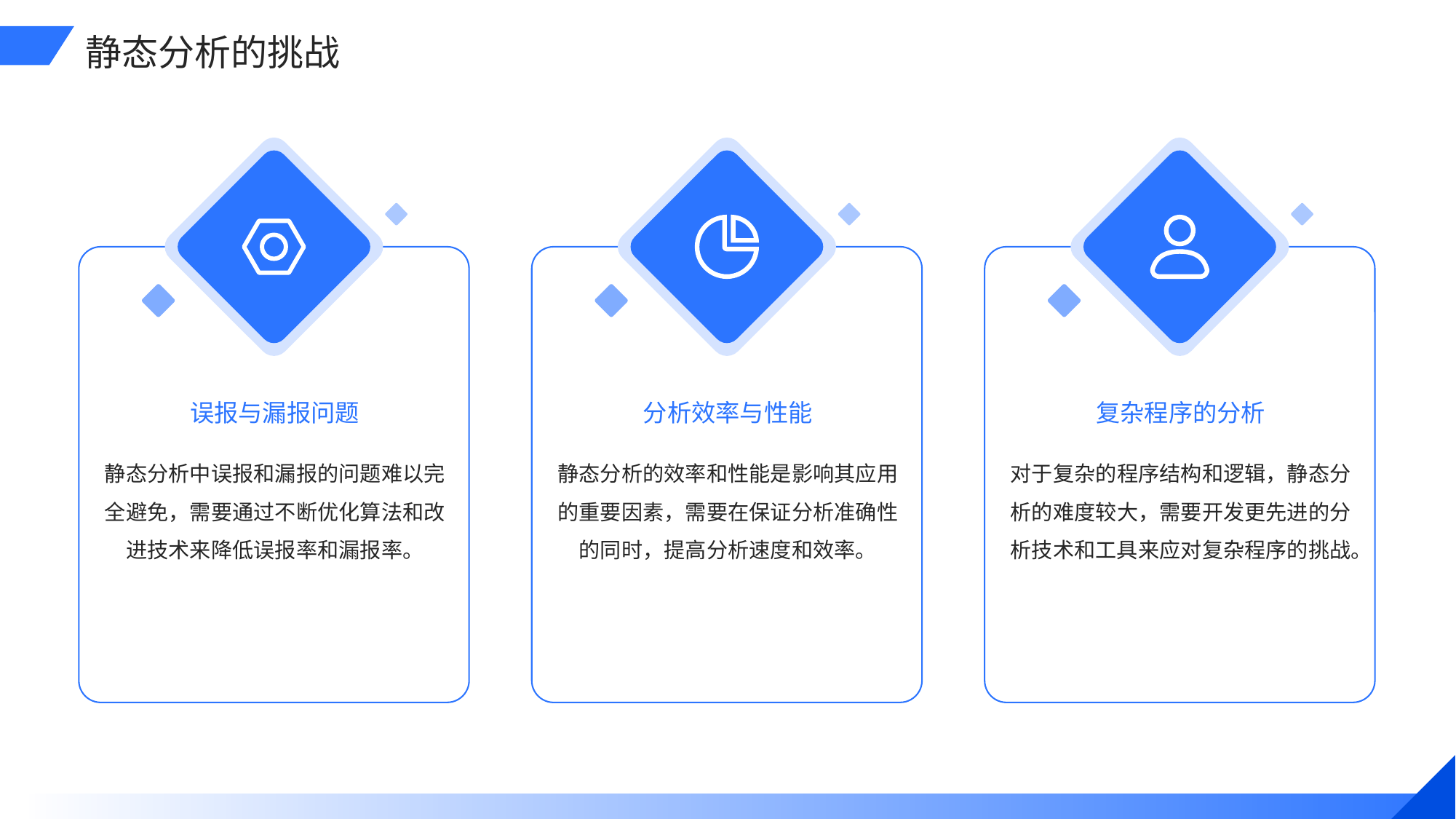

静态分析的挑战

误报与漏报问题
分析效率与性能
复杂程序的分析
静态分析中误报和漏报的问题难以完全避免，需要通过不断优化算法和改进技术来降低误报率和漏报率。
静态分析的效率和性能是影响其应用的重要因素，需要在保证分析准确性的同时，提高分析速度和效率。
对于复杂的程序结构和逻辑，静态分析的难度较大，需要开发更先进的分析技术和工具来应对复杂程序的挑战。